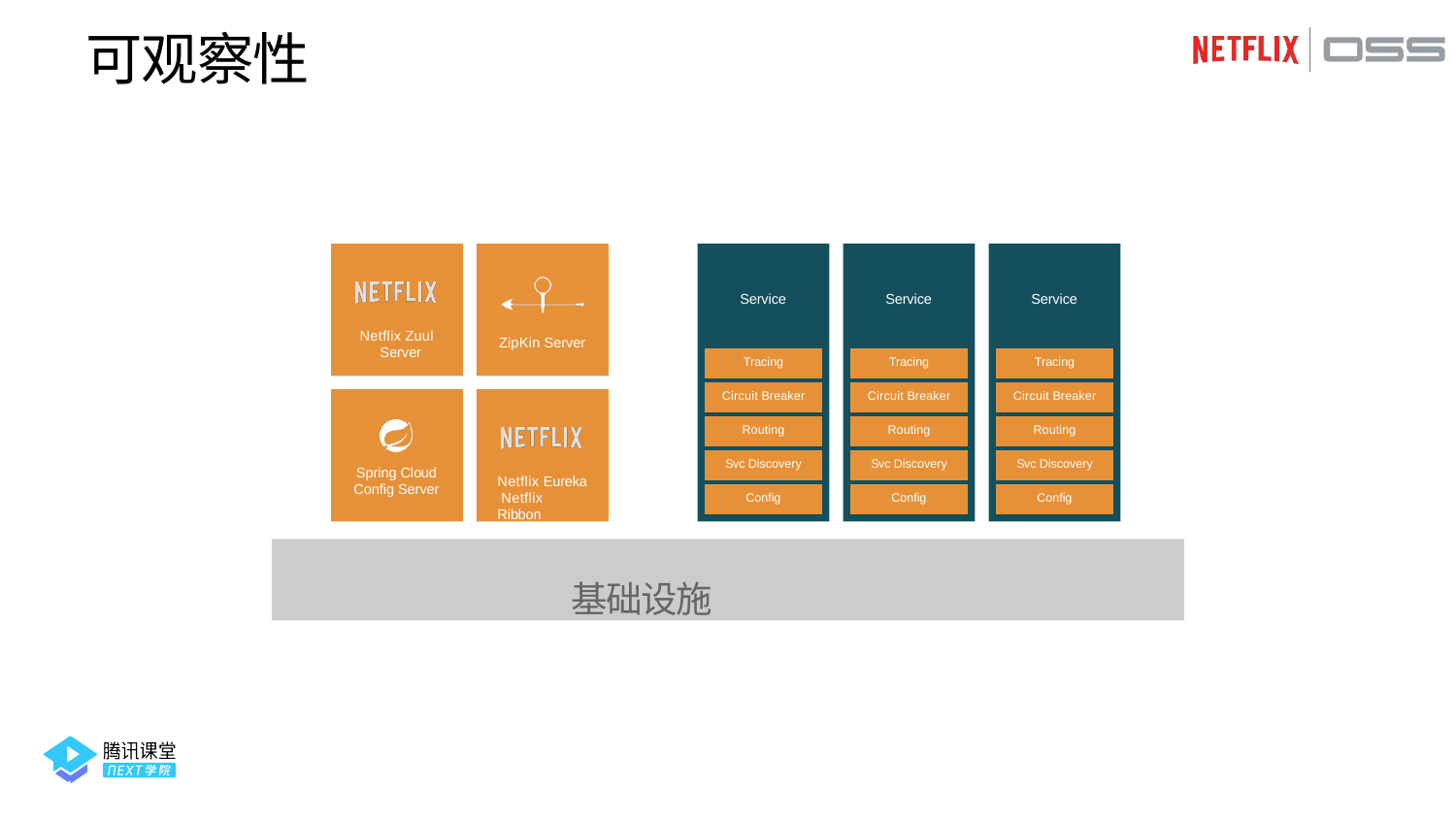

可观察性

Service
Service
Service
Netflix Zuul  Server
ZipKin Server
| Tracing |
| --- |
| Circuit Breaker |
| Routing |
| Svc Discovery |
| Config |
| Tracing |
| --- |
| Circuit Breaker |
| Routing |
| Svc Discovery |
| Config |
| Tracing |
| --- |
| Circuit Breaker |
| Routing |
| Svc Discovery |
| Config |

Spring Cloud  Config Server
Netflix Eureka  Netflix Ribbon
基础设施
@danieloh30